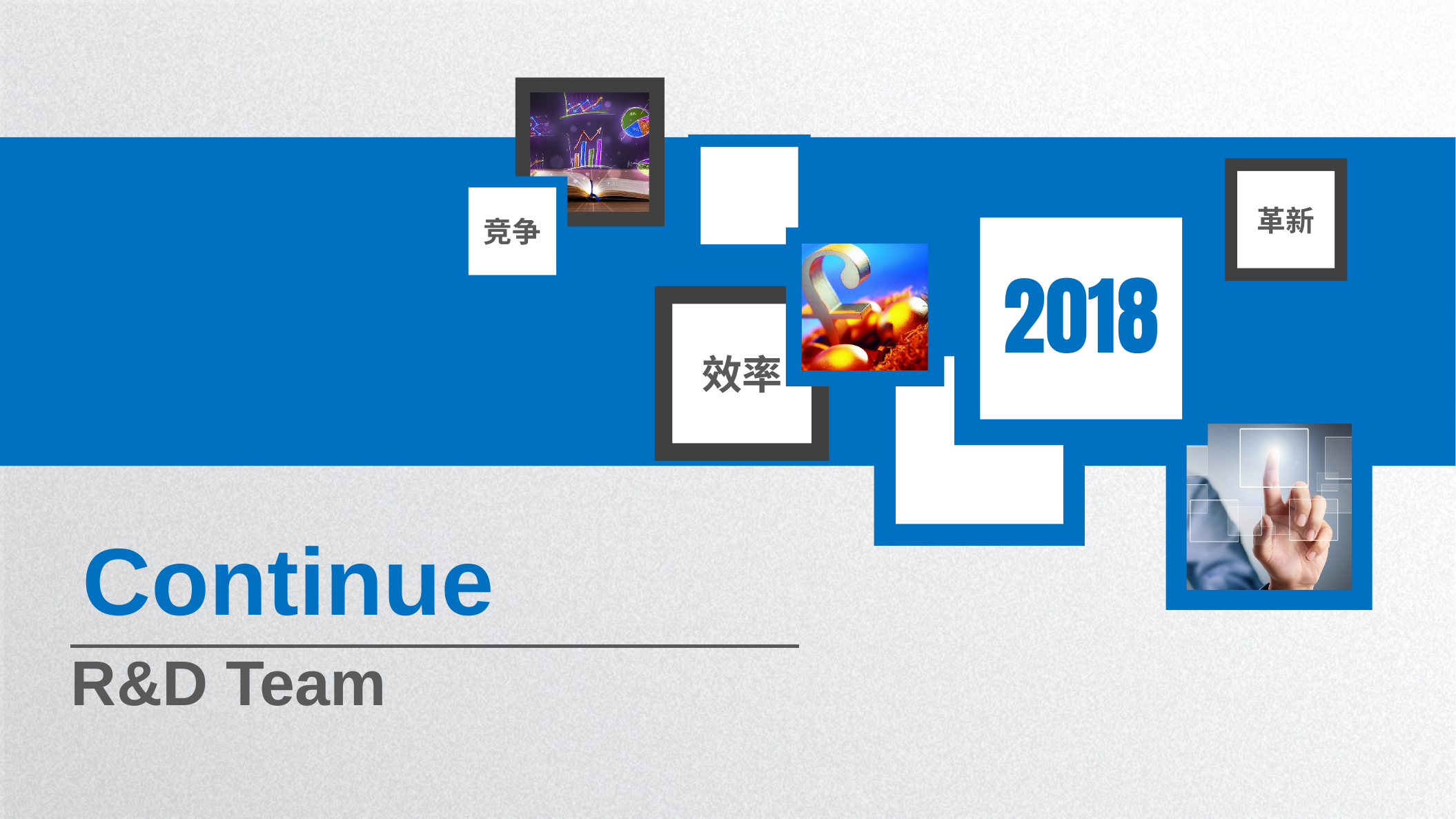

革新

竞争

2018

效率

Continue
R&D Team